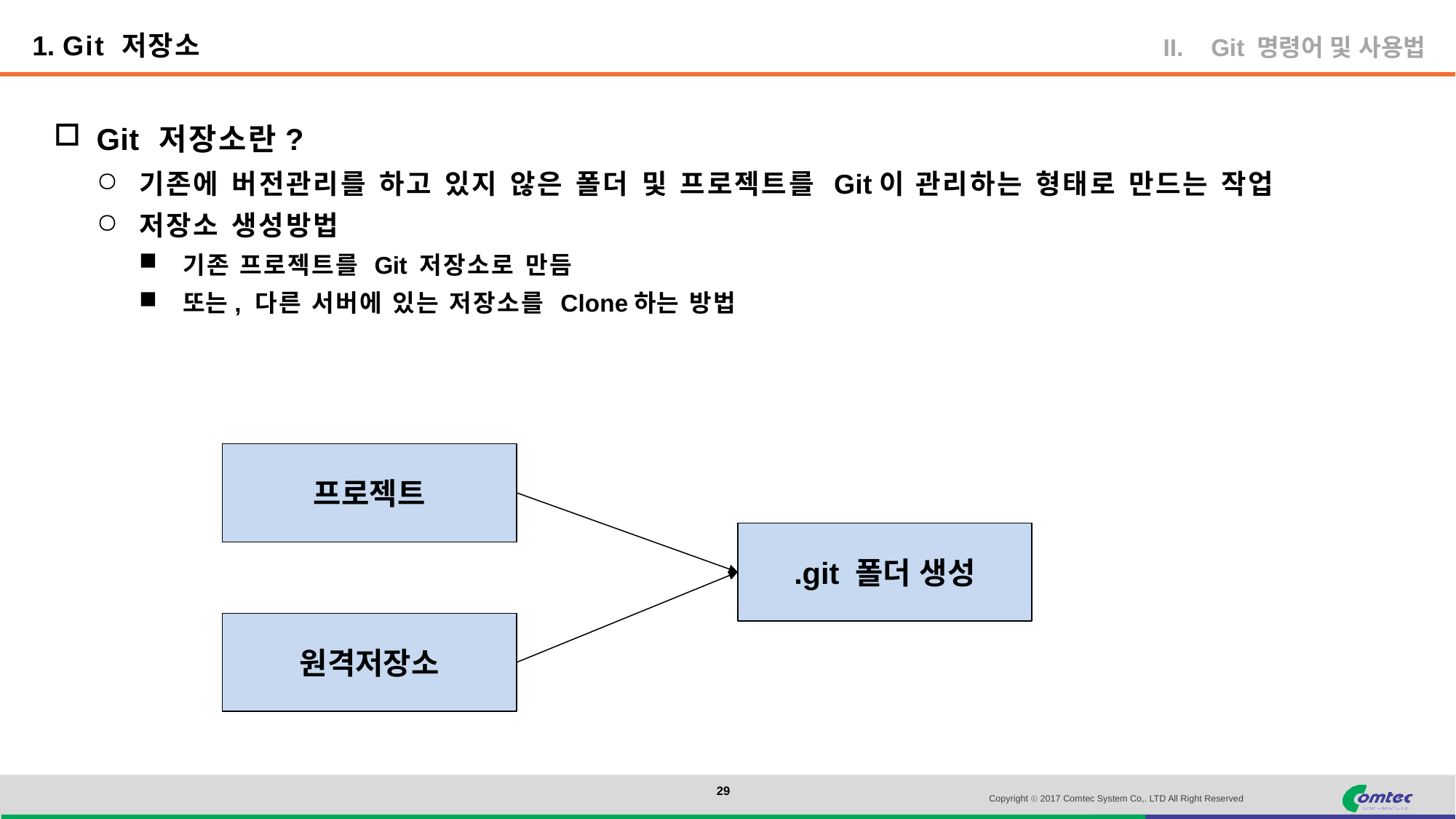

1. Git 저장소
Git 명령어 및 사용법
Git 저장소란?
기존에 버전관리를 하고 있지 않은 폴더 및 프로젝트를 Git이 관리하는 형태로 만드는 작업
저장소 생성방법
기존 프로젝트를 Git 저장소로 만듬
또는, 다른 서버에 있는 저장소를 Clone하는 방법
프로젝트
.git 폴더 생성
원격저장소